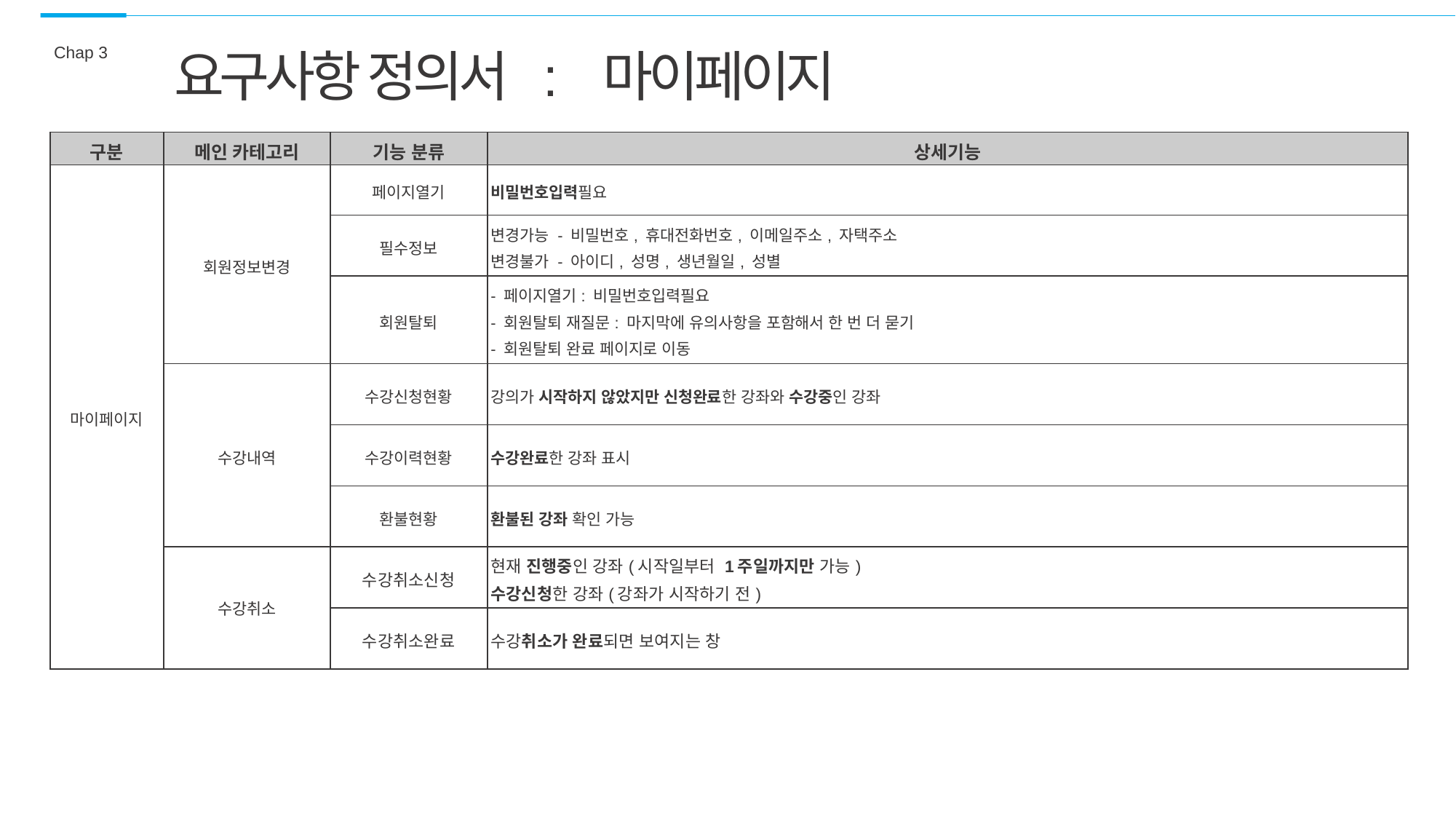

Chap 3
요구사항 정의서  :   마이페이지
| 구분 | 메인 카테고리 | 기능 분류 | 상세기능 |
| --- | --- | --- | --- |
| 마이페이지 | 회원정보변경 | 페이지열기 | 비밀번호입력필요 |
|  |  | 필수정보 | 변경가능 - 비밀번호, 휴대전화번호, 이메일주소, 자택주소 변경불가 - 아이디, 성명, 생년월일, 성별 |
|  |  | 회원탈퇴 | - 페이지열기: 비밀번호입력필요 - 회원탈퇴 재질문: 마지막에 유의사항을 포함해서 한 번 더 묻기 - 회원탈퇴 완료 페이지로 이동 |
|  | 수강내역 | 수강신청현황 | 강의가 시작하지 않았지만 신청완료한 강좌와 수강중인 강좌 |
|  |  | 수강이력현황 | 수강완료한 강좌 표시 |
|  |  | 환불현황 | 환불된 강좌 확인 가능 |
|  | 수강취소 | 수강취소신청 | 현재 진행중인 강좌(시작일부터 1주일까지만 가능) 수강신청한 강좌(강좌가 시작하기 전) |
|  |  | 수강취소완료 | 수강취소가 완료되면 보여지는 창 |